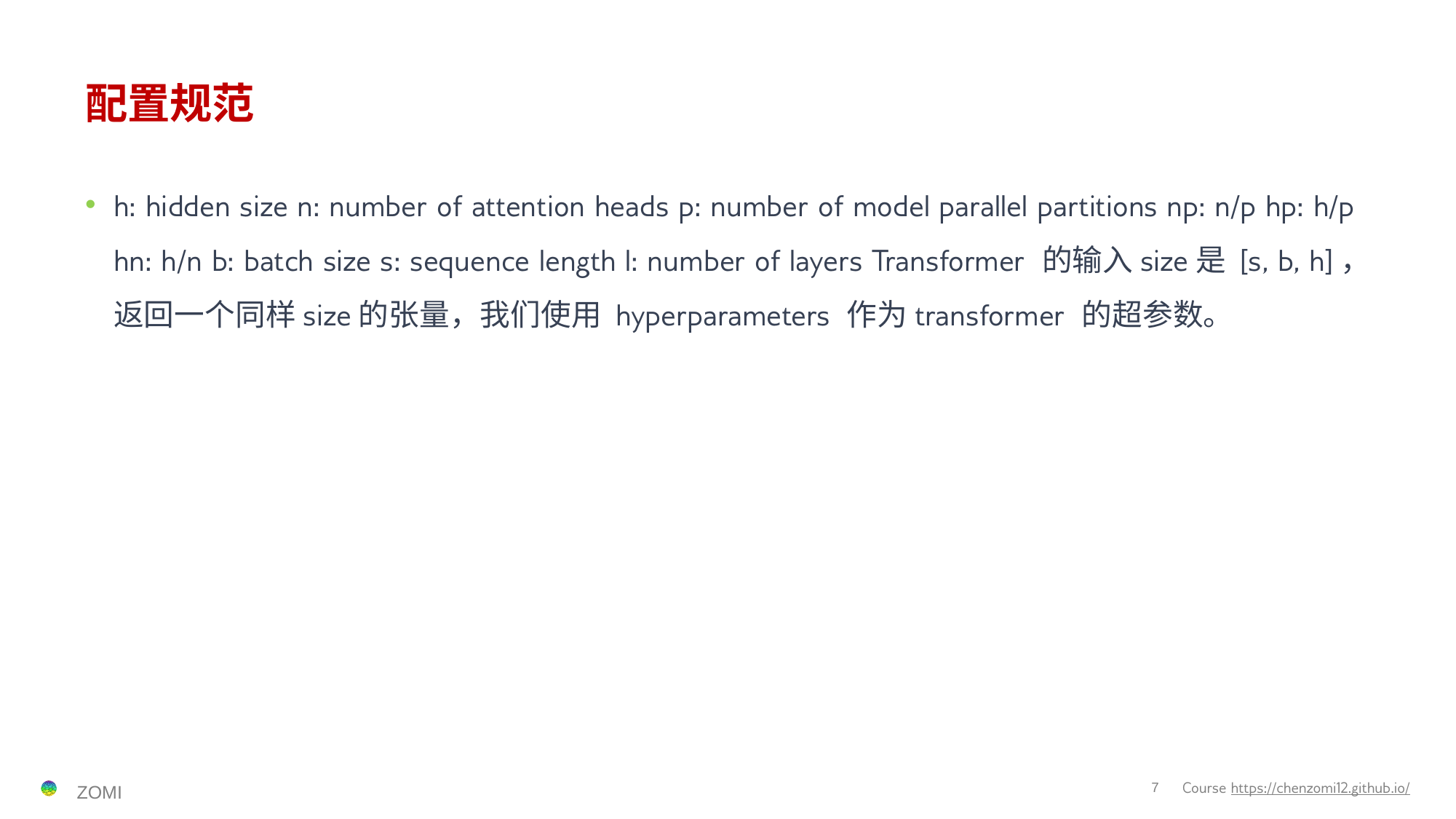

# 配置规范
h: hidden size n: number of attention heads p: number of model parallel partitions np: n/p hp: h/p hn: h/n b: batch size s: sequence length l: number of layers Transformer 的输入size是 [s, b, h]，返回一个同样size的张量，我们使用 hyperparameters 作为transformer 的超参数。